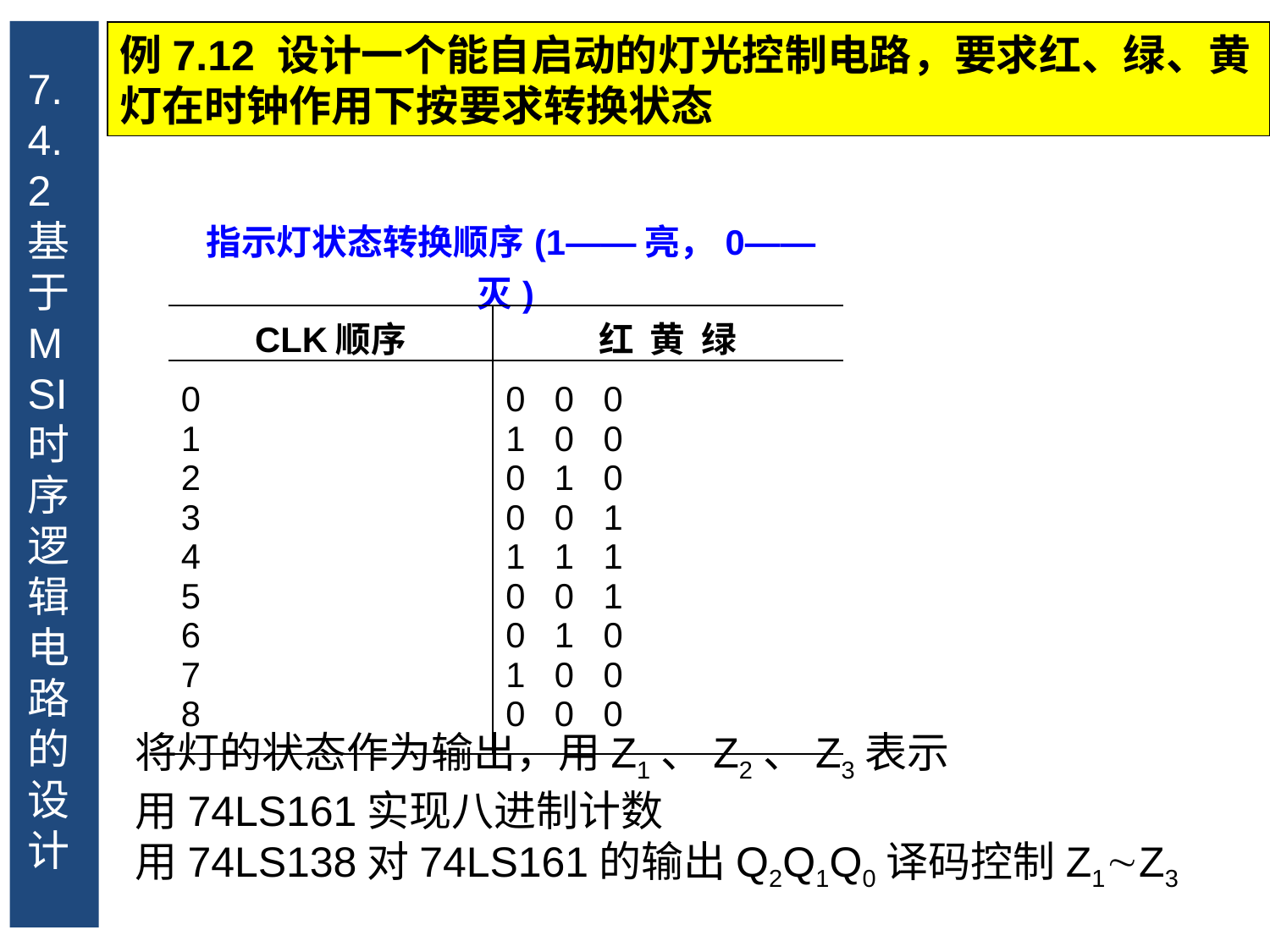

7.4.2 基于MSI时序逻辑电路的设计
例7.12 设计一个能自启动的灯光控制电路，要求红、绿、黄灯在时钟作用下按要求转换状态
| 指示灯状态转换顺序(1——亮，0——灭) |  |
| --- | --- |
| CLK顺序 | 红 黄 绿 |
| 0 1 2 3 4 5 6 7 8 | 0 0 0 1 0 0 0 1 0 0 0 1 1 1 1 0 0 1 0 1 0 1 0 0 0 0 0 |
将灯的状态作为输出，用Z1、Z2、Z3表示
用74LS161实现八进制计数
用74LS138对74LS161的输出Q2Q1Q0译码控制Z1∼Z3